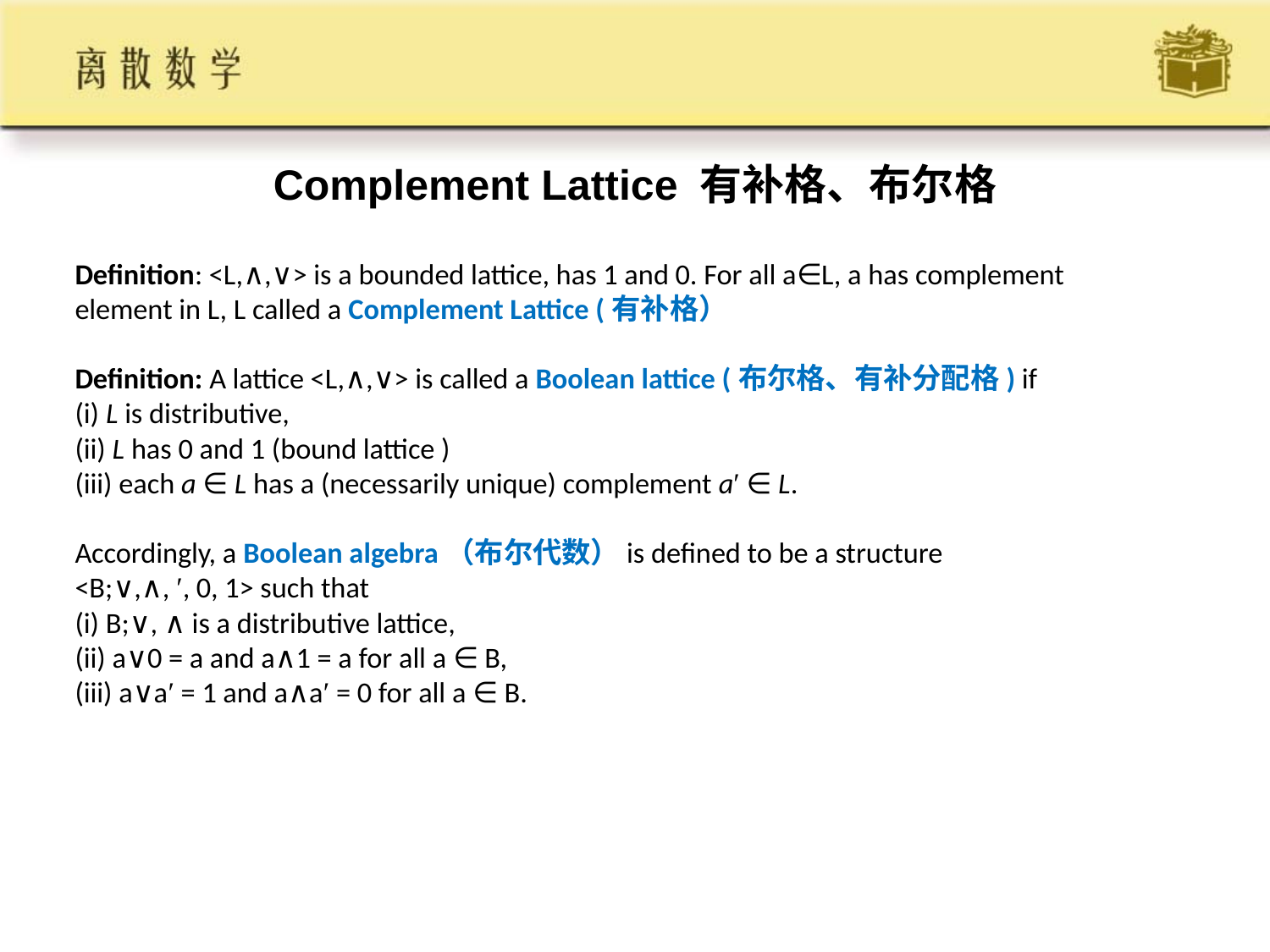

Complement Lattice 有补格、布尔格
Definition: <L,∧,∨> is a bounded lattice, has 1 and 0. For all a∈L, a has complement element in L, L called a Complement Lattice (有补格）

Definition: A lattice <L,∧,∨> is called a Boolean lattice (布尔格、有补分配格) if
(i) L is distributive,
(ii) L has 0 and 1 (bound lattice )
(iii) each a ∈ L has a (necessarily unique) complement a′ ∈ L.

Accordingly, a Boolean algebra（布尔代数）is defined to be a structure
<B;∨,∧, ′, 0, 1> such that
(i) B;∨, ∧ is a distributive lattice,
(ii) a∨0 = a and a∧1 = a for all a ∈ B,
(iii) a∨a′ = 1 and a∧a′ = 0 for all a ∈ B.